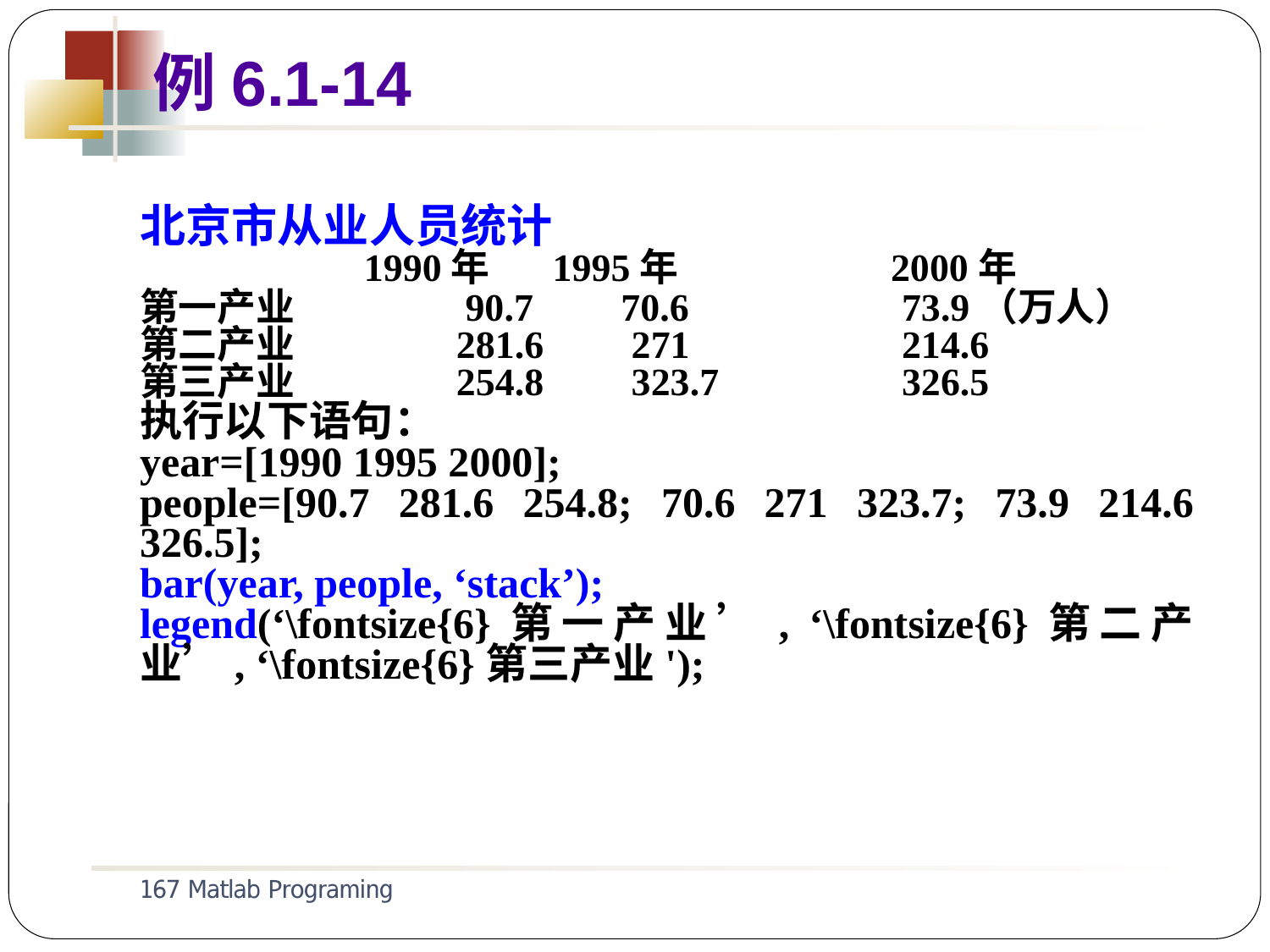

北京市从业人员统计
	          1990年      1995年	            2000年
第一产业 	       90.7         70.6		73.9（万人）
第二产业	      281.6         271 		214.6
第三产业	      254.8         323.7 		326.5
执行以下语句：
year=[1990 1995 2000];
people=[90.7 281.6 254.8; 70.6 271 323.7; 73.9 214.6 326.5];
bar(year, people, ‘stack’);
legend(‘\fontsize{6}第一产业’, ‘\fontsize{6}第二产业’, ‘\fontsize{6}第三产业');
例6.1-14
167 Matlab Programing